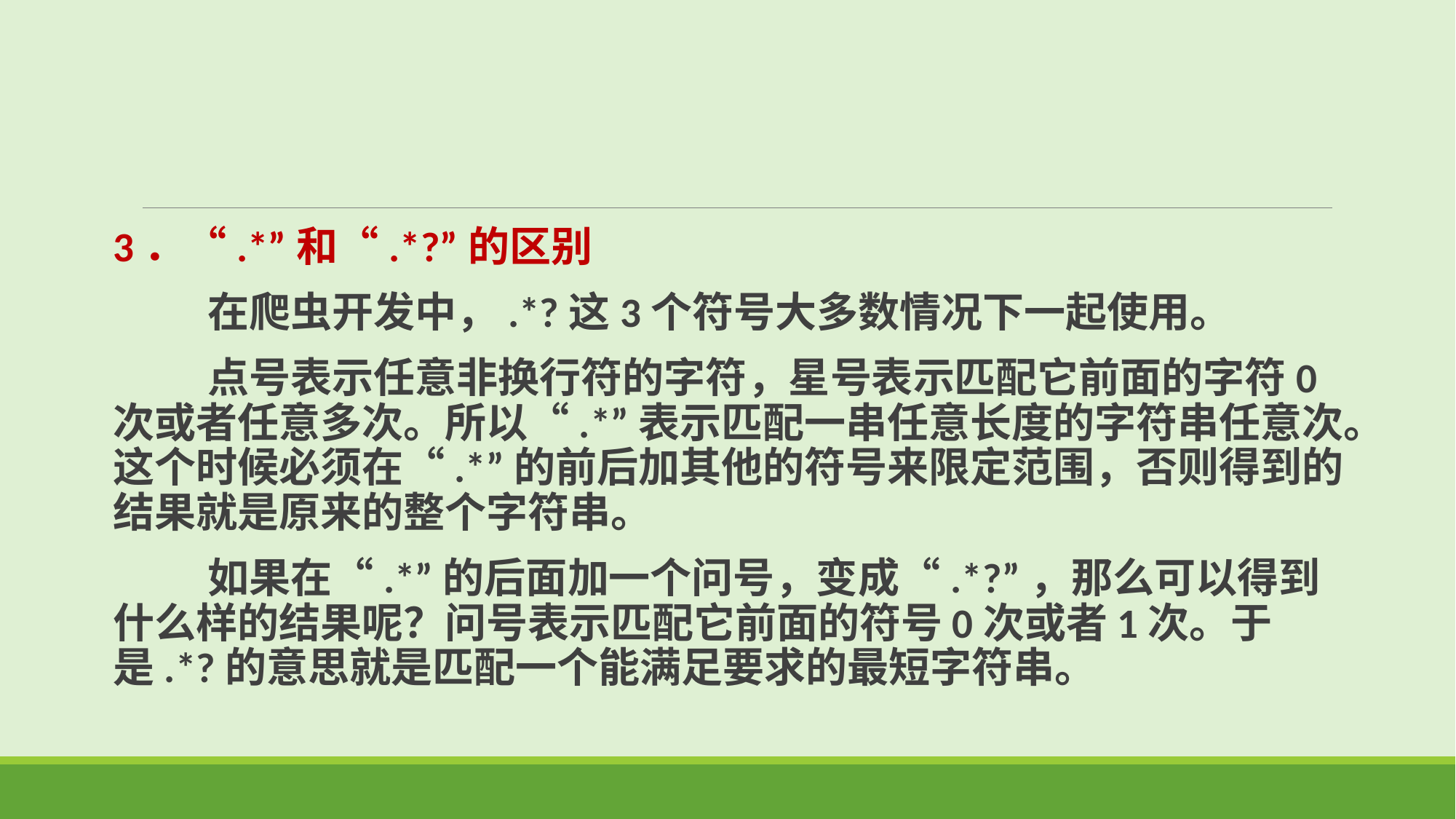

3．“.*”和“.*?”的区别
         在爬虫开发中，.*?这3个符号大多数情况下一起使用。
         点号表示任意非换行符的字符，星号表示匹配它前面的字符0次或者任意多次。所以“.*”表示匹配一串任意长度的字符串任意次。这个时候必须在“.*”的前后加其他的符号来限定范围，否则得到的结果就是原来的整个字符串。
         如果在“.*”的后面加一个问号，变成“.*?”，那么可以得到什么样的结果呢？问号表示匹配它前面的符号0次或者1次。于是.*?的意思就是匹配一个能满足要求的最短字符串。